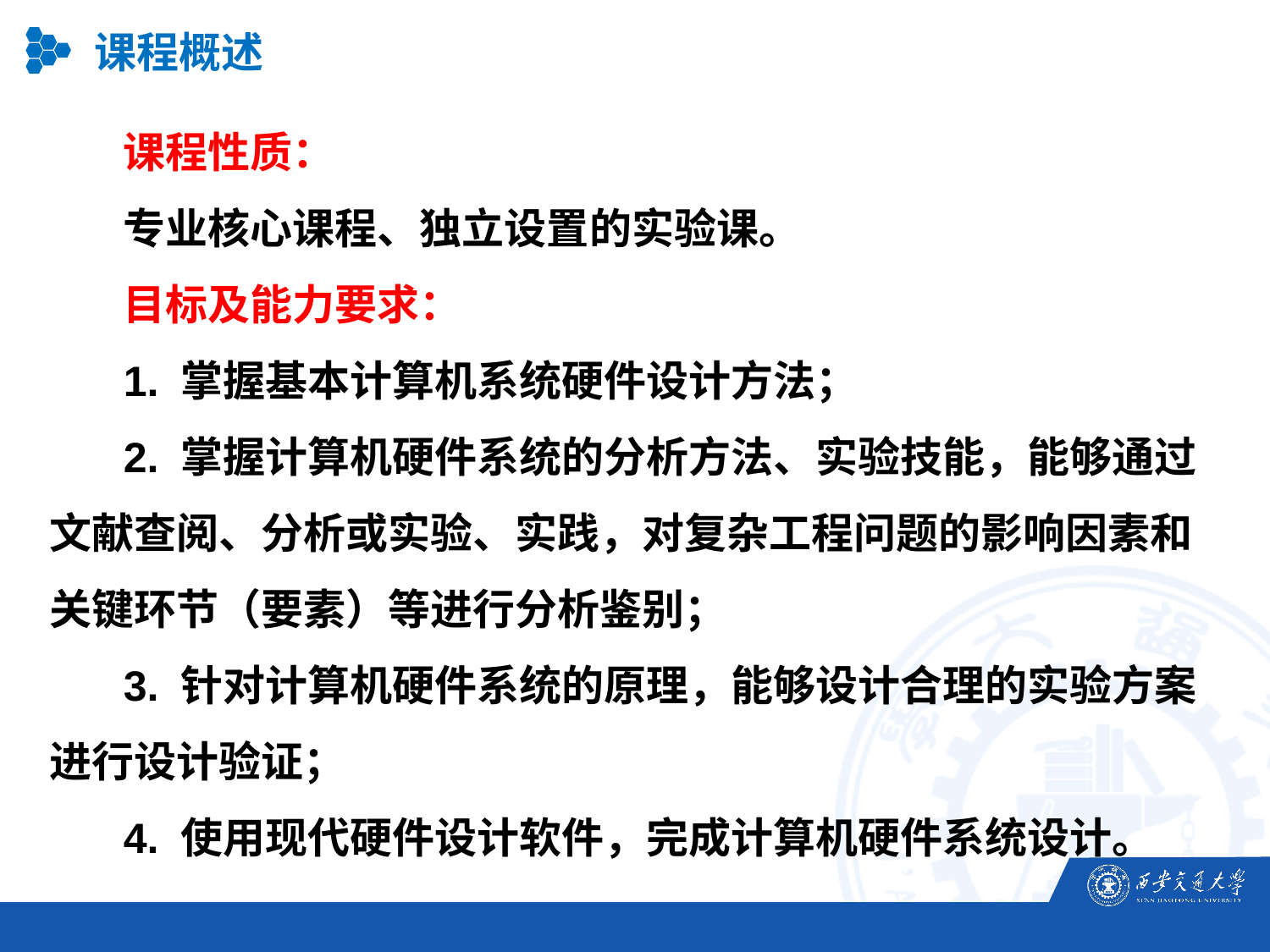

课程概述
课程性质：
专业核心课程、独立设置的实验课。
目标及能力要求：
1. 掌握基本计算机系统硬件设计方法；
2. 掌握计算机硬件系统的分析方法、实验技能，能够通过文献查阅、分析或实验、实践，对复杂工程问题的影响因素和关键环节（要素）等进行分析鉴别；
3. 针对计算机硬件系统的原理，能够设计合理的实验方案进行设计验证；
4. 使用现代硬件设计软件，完成计算机硬件系统设计。